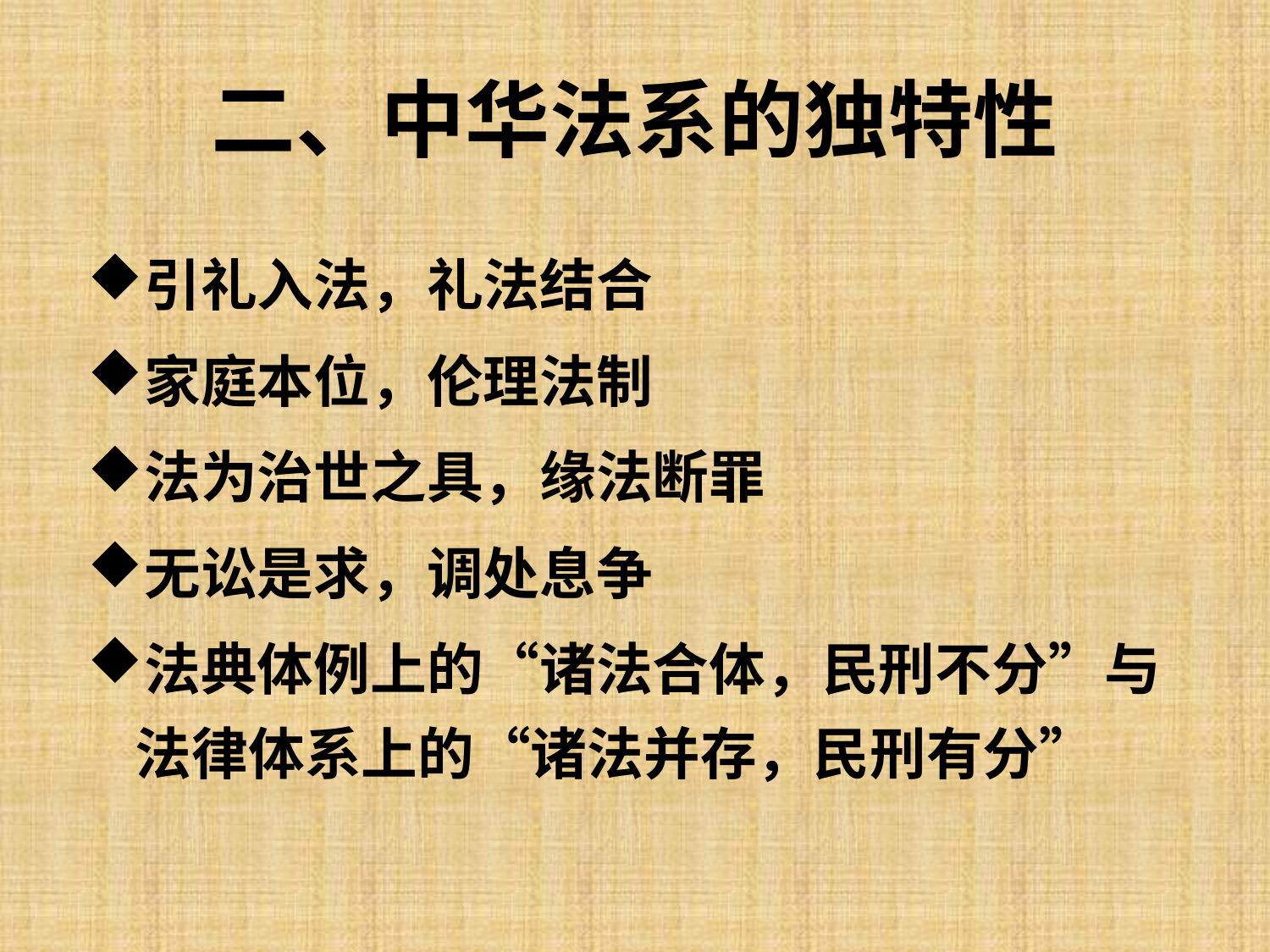

二、中华法系的独特性
引礼入法，礼法结合
家庭本位，伦理法制
法为治世之具，缘法断罪
无讼是求，调处息争
法典体例上的“诸法合体，民刑不分”与法律体系上的“诸法并存，民刑有分”